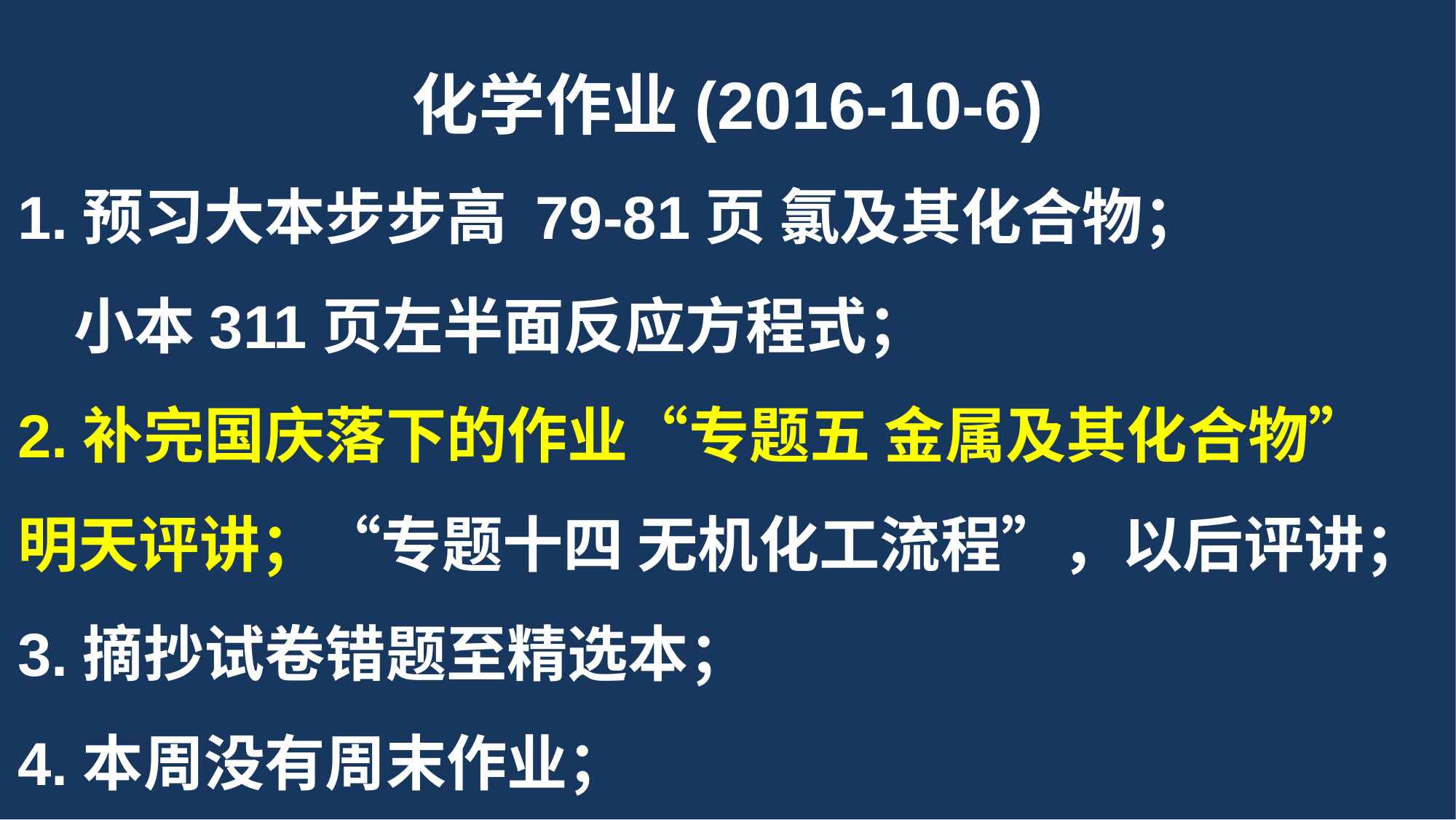

化学作业(2016-10-6)
1.预习大本步步高 79-81页 氯及其化合物；
   小本311页左半面反应方程式；
2.补完国庆落下的作业“专题五 金属及其化合物”
明天评讲；“专题十四 无机化工流程”，以后评讲；
3.摘抄试卷错题至精选本；
4.本周没有周末作业；